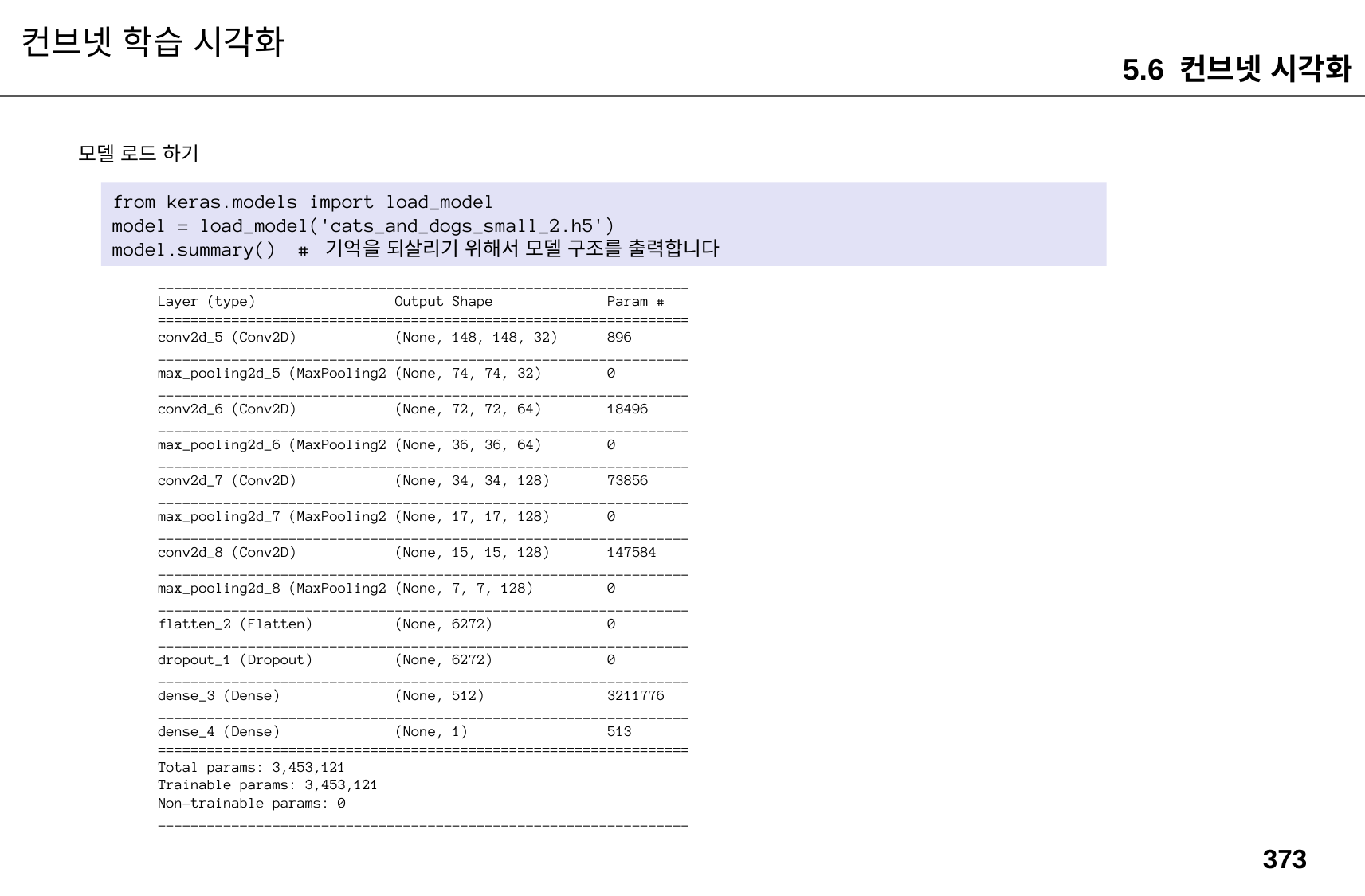

컨브넷 학습 시각화
5.6 컨브넷 시각화
모델 로드 하기
from keras.models import load_model
model = load_model('cats_and_dogs_small_2.h5')
model.summary()  # 기억을 되살리기 위해서 모델 구조를 출력합니다
_________________________________________________________________
Layer (type)                 Output Shape              Param #
=================================================================
conv2d_5 (Conv2D)            (None, 148, 148, 32)      896
_________________________________________________________________
max_pooling2d_5 (MaxPooling2 (None, 74, 74, 32)        0
_________________________________________________________________
conv2d_6 (Conv2D)            (None, 72, 72, 64)        18496
_________________________________________________________________
max_pooling2d_6 (MaxPooling2 (None, 36, 36, 64)        0
_________________________________________________________________
conv2d_7 (Conv2D)            (None, 34, 34, 128)       73856
_________________________________________________________________
max_pooling2d_7 (MaxPooling2 (None, 17, 17, 128)       0
_________________________________________________________________
conv2d_8 (Conv2D)            (None, 15, 15, 128)       147584
_________________________________________________________________
max_pooling2d_8 (MaxPooling2 (None, 7, 7, 128)         0
_________________________________________________________________
flatten_2 (Flatten)          (None, 6272)              0
_________________________________________________________________
dropout_1 (Dropout)          (None, 6272)              0
_________________________________________________________________
dense_3 (Dense)              (None, 512)               3211776
_________________________________________________________________
dense_4 (Dense)              (None, 1)                 513
=================================================================
Total params: 3,453,121
Trainable params: 3,453,121
Non-trainable params: 0
_________________________________________________________________